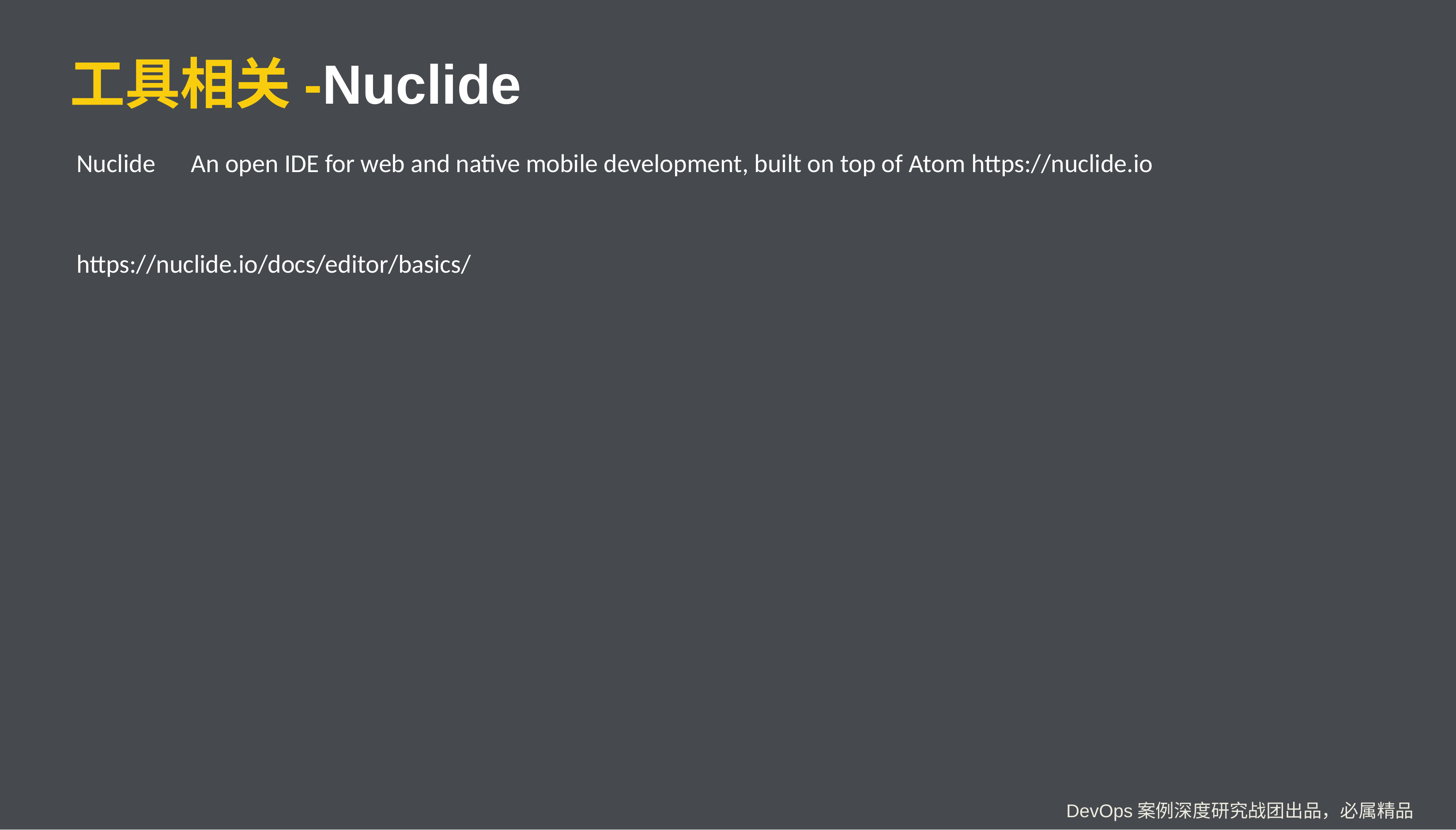

# 工具相关-Nuclide
Nuclide
An open IDE for web and native mobile development, built on top of Atom https://nuclide.io
https://nuclide.io/docs/editor/basics/